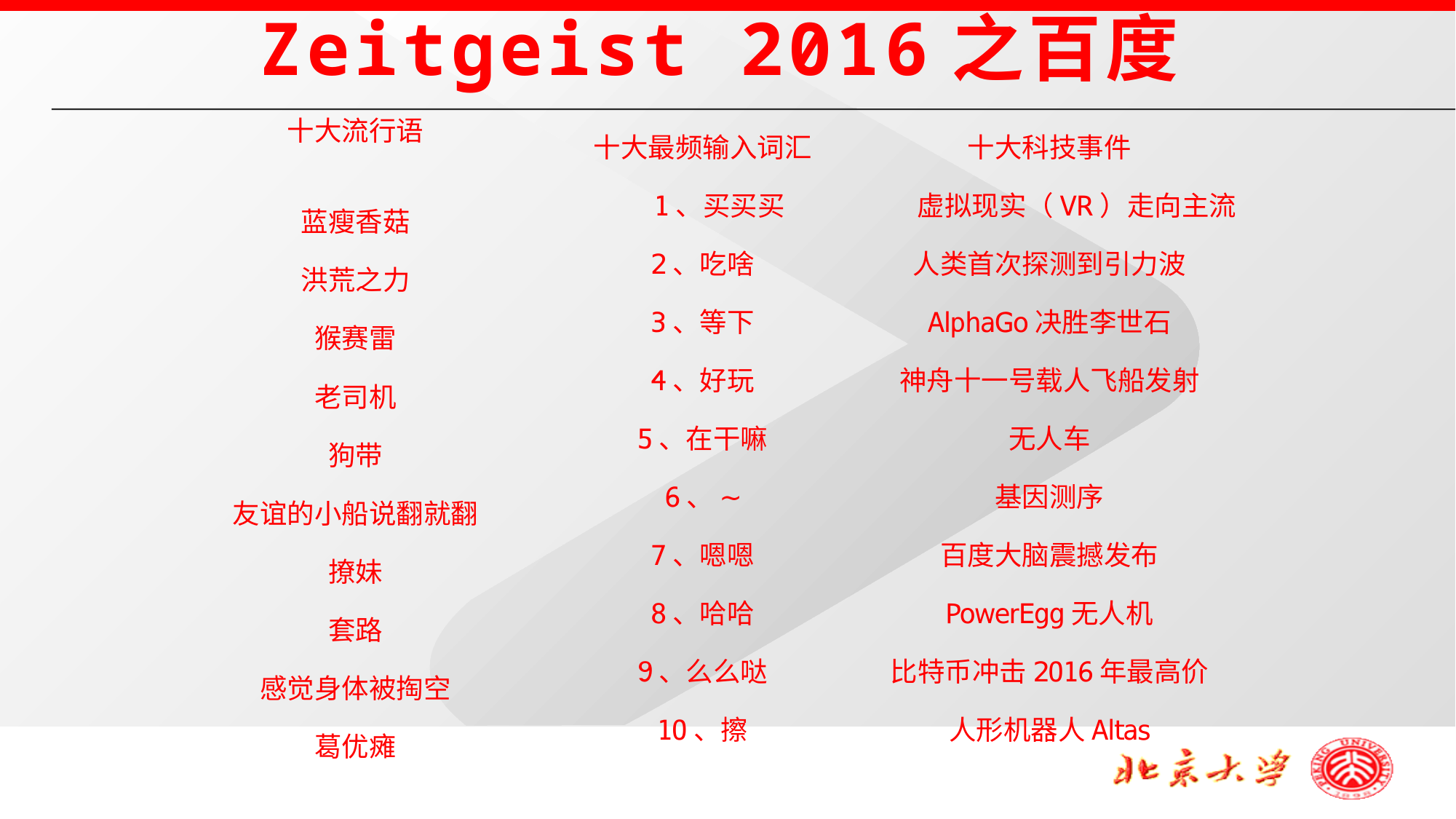

Zeitgeist 2016之百度
十大流行语

蓝瘦香菇
洪荒之力
猴赛雷
老司机
狗带
友谊的小船说翻就翻
撩妹
套路
感觉身体被掏空
葛优瘫
十大最频输入词汇
　1、买买买
2、吃啥
3、等下
4、好玩
5、在干嘛
6、~
7、嗯嗯
8、哈哈
9、么么哒
10、擦
十大科技事件
　　虚拟现实（VR）走向主流
人类首次探测到引力波
AlphaGo决胜李世石
神舟十一号载人飞船发射
无人车
基因测序
百度大脑震撼发布
PowerEgg无人机
比特币冲击2016年最高价
人形机器人Altas